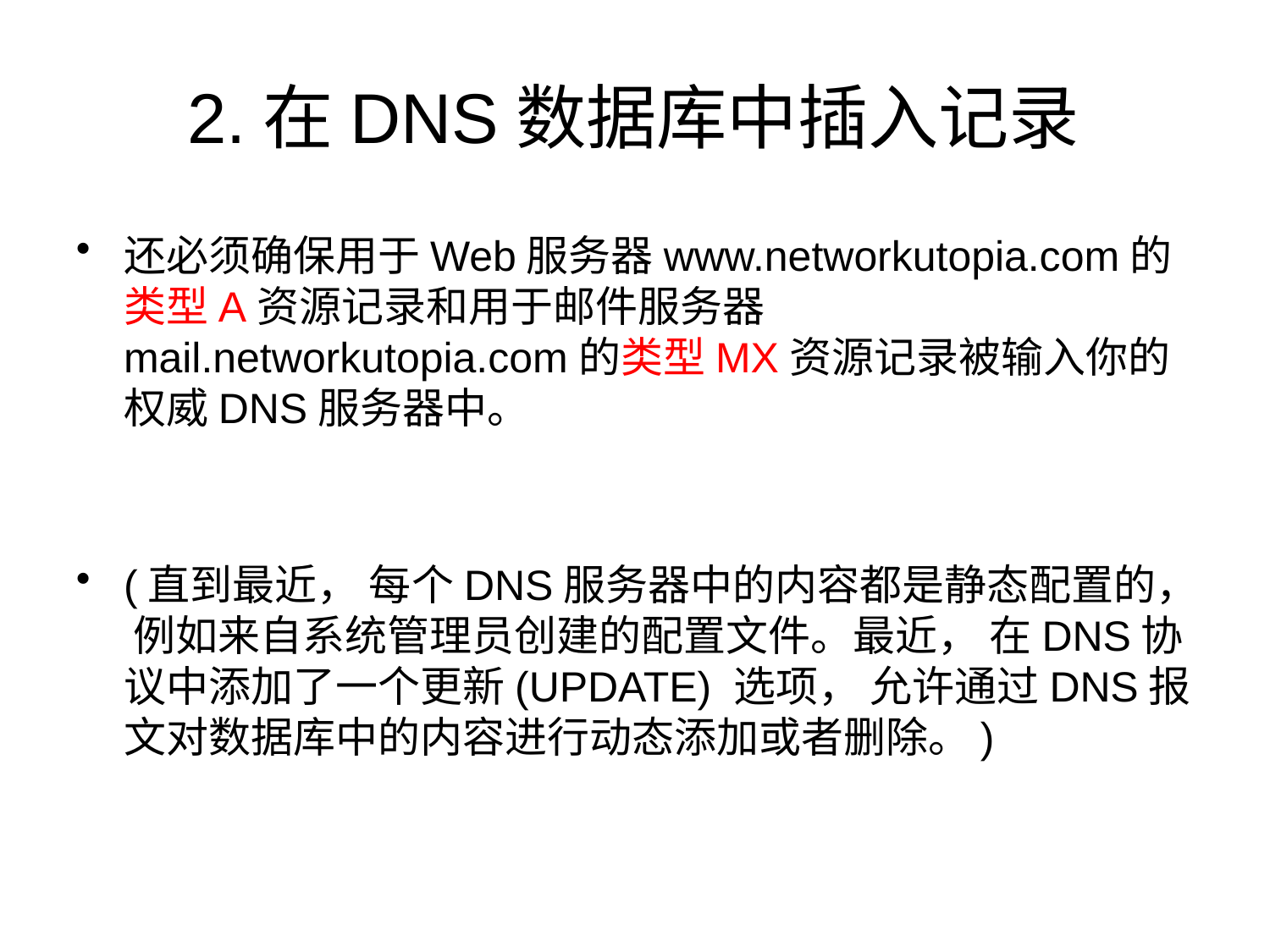

# 2.在DNS数据库中插入记录
还必须确保用于Web服务器www.networkutopia.com的类型A资源记录和用于邮件服务器mail.networkutopia.com的类型MX资源记录被输入你的权威DNS服务器中。

(直到最近， 每个DNS服务器中的内容都是静态配置的， 例如来自系统管理员创建的配置文件。最近， 在DNS协议中添加了一个更新(UPDATE) 选项， 允许通过DNS报文对数据库中的内容进行动态添加或者删除。)